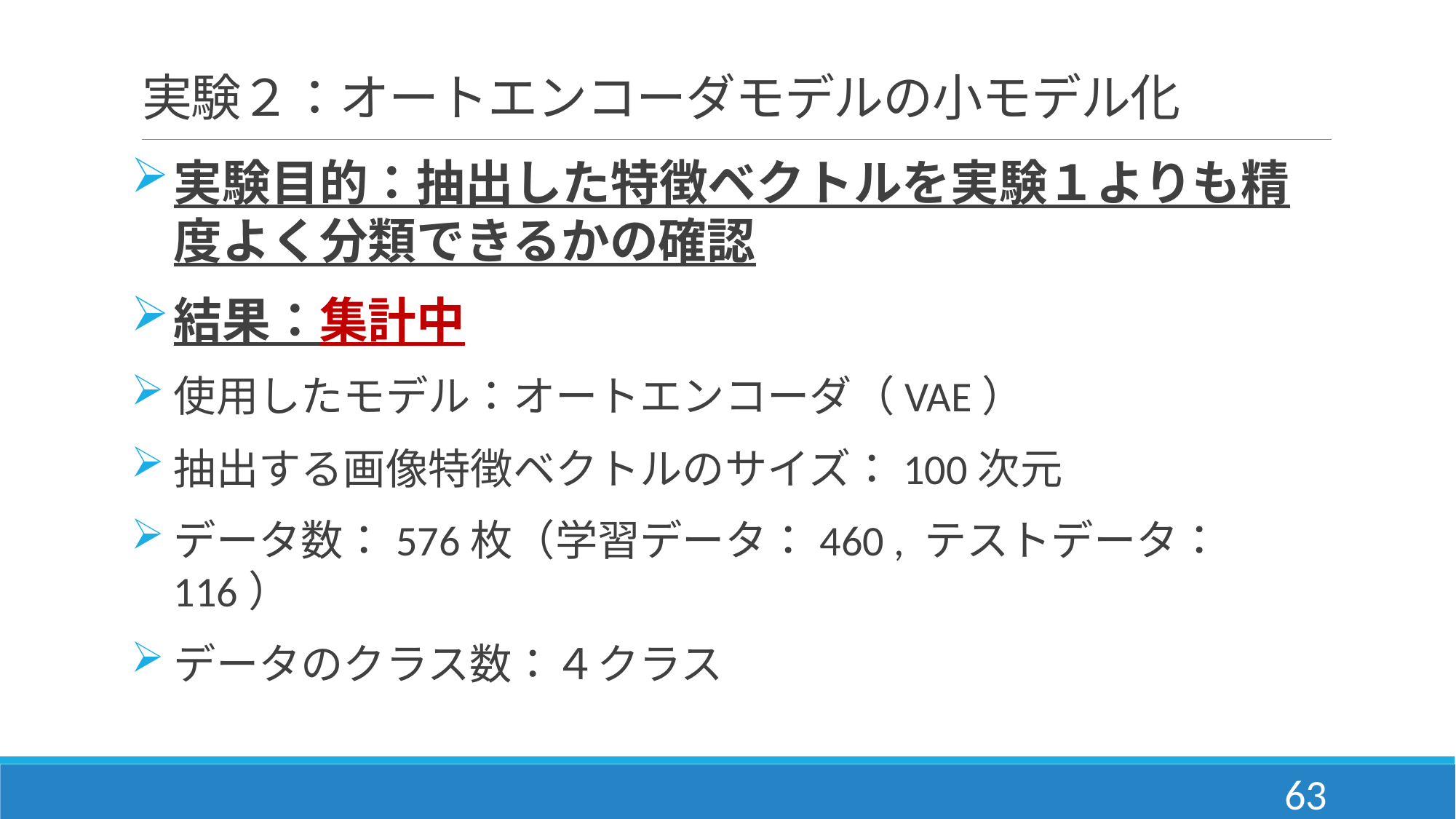

# 実験２：オートエンコーダモデルの小モデル化
実験目的：抽出した特徴ベクトルを実験１よりも精度よく分類できるかの確認
結果：集計中
使用したモデル：オートエンコーダ（VAE）
抽出する画像特徴ベクトルのサイズ：100次元
データ数：576枚（学習データ：460 , テストデータ：116）
データのクラス数：４クラス
63